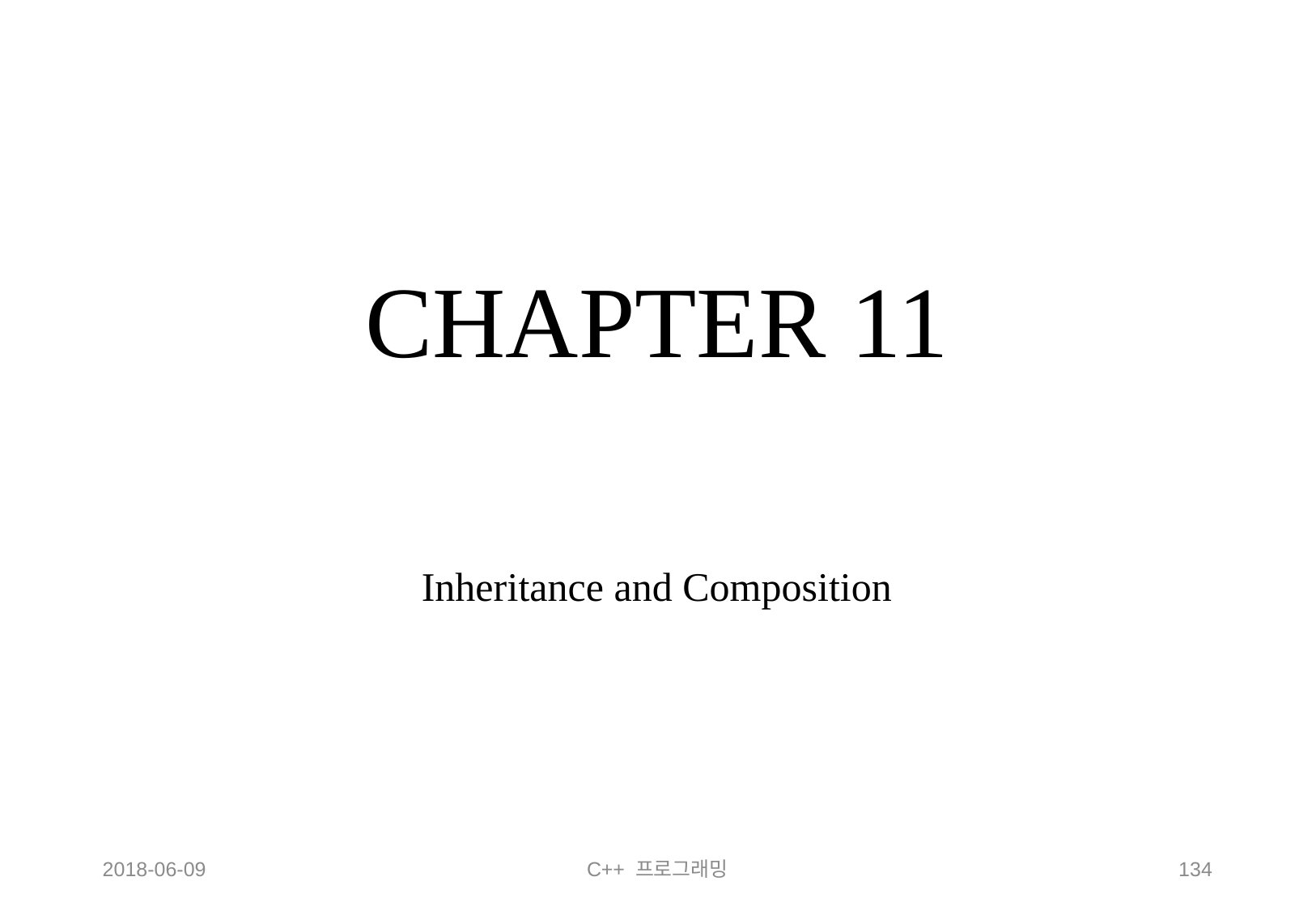

# CHAPTER 11
Inheritance and Composition
2018-06-09
C++ 프로그래밍
134